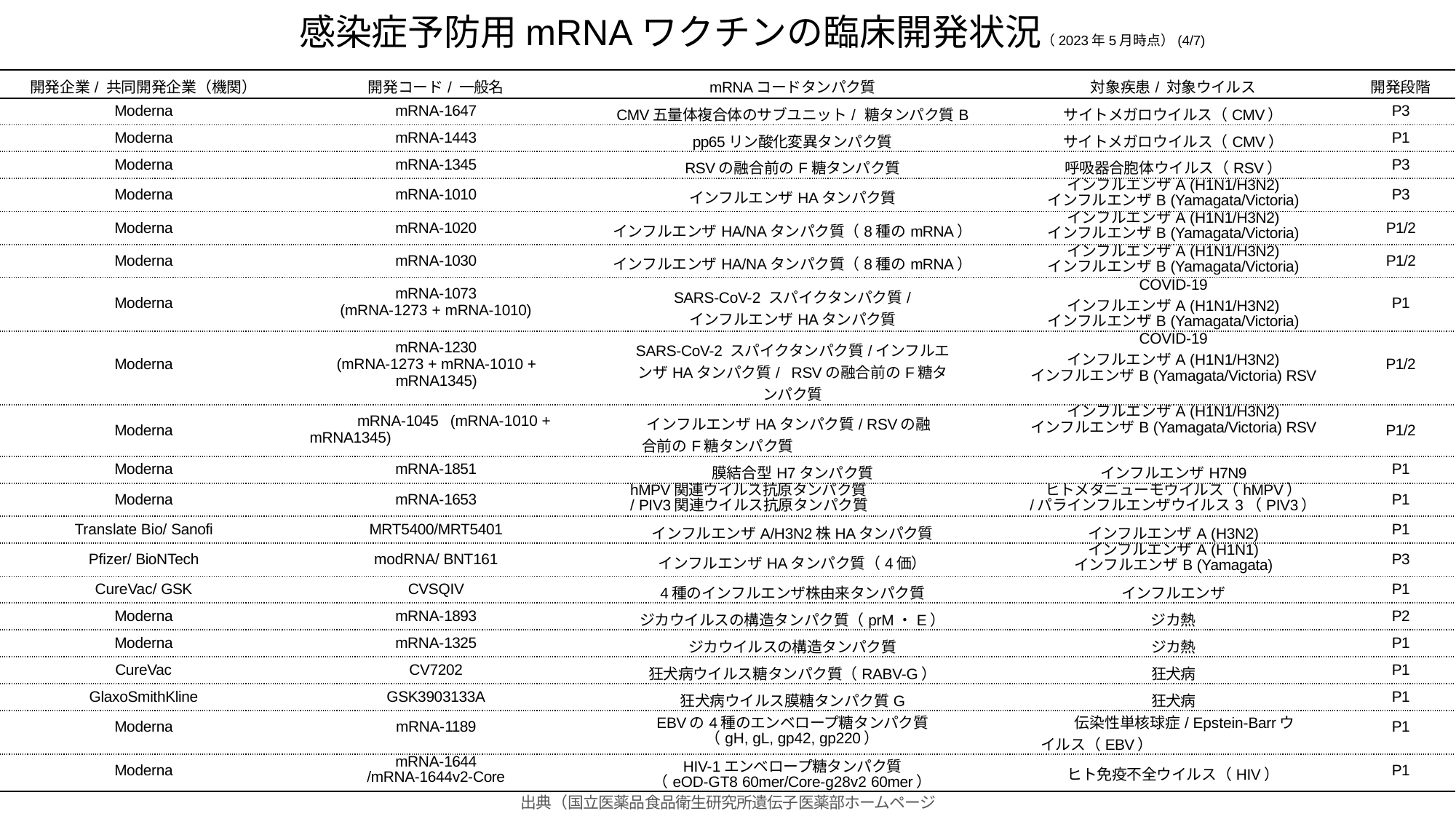

# 感染症予防用mRNAワクチンの臨床開発状況（2023年5月時点）(4/7)
| 開発企業/ 共同開発企業（機関） | 開発コード/ 一般名 | mRNAコードタンパク質 | 対象疾患/ 対象ウイルス | 開発段階 |
| --- | --- | --- | --- | --- |
| Moderna | mRNA-1647 | CMV五量体複合体のサブユニット/ 糖タンパク質B | サイトメガロウイルス（CMV） | P3 |
| Moderna | mRNA-1443 | pp65リン酸化変異タンパク質 | サイトメガロウイルス（CMV） | P1 |
| Moderna | mRNA-1345 | RSVの融合前のF糖タンパク質 | 呼吸器合胞体ウイルス（RSV） | P3 |
| Moderna | mRNA-1010 | インフルエンザHAタンパク質 | インフルエンザA (H1N1/H3N2) インフルエンザB (Yamagata/Victoria) | P3 |
| Moderna | mRNA-1020 | インフルエンザHA/NAタンパク質（8種のmRNA） | インフルエンザA (H1N1/H3N2) インフルエンザB (Yamagata/Victoria) | P1/2 |
| Moderna | mRNA-1030 | インフルエンザHA/NAタンパク質（8種のmRNA） | インフルエンザA (H1N1/H3N2) インフルエンザB (Yamagata/Victoria) | P1/2 |
| Moderna | mRNA-1073 (mRNA-1273 + mRNA-1010) | SARS-CoV-2 スパイクタンパク質/ インフルエンザHAタンパク質 | COVID-19 インフルエンザA (H1N1/H3N2) インフルエンザB (Yamagata/Victoria) | P1 |
| Moderna | mRNA-1230 (mRNA-1273 + mRNA-1010 + mRNA1345) | SARS-CoV-2 スパイクタンパク質/インフルエンザHAタンパク質/ RSVの融合前のF糖タンパク質 | COVID-19 インフルエンザA (H1N1/H3N2) インフルエンザB (Yamagata/Victoria) RSV | P1/2 |
| Moderna | mRNA-1045 (mRNA-1010 + mRNA1345) | インフルエンザHAタンパク質/ RSVの融合前のF糖タンパク質 | インフルエンザA (H1N1/H3N2) インフルエンザB (Yamagata/Victoria) RSV | P1/2 |
| Moderna | mRNA-1851 | 膜結合型H7タンパク質 | インフルエンザH7N9 | P1 |
| Moderna | mRNA-1653 | hMPV関連ウイルス抗原タンパク質 / PIV3関連ウイルス抗原タンパク質 | ヒトメタニューモウイルス（hMPV） /パラインフルエンザウイルス3（PIV3） | P1 |
| Translate Bio/ Sanofi | MRT5400/MRT5401 | インフルエンザA/H3N2株HAタンパク質 | インフルエンザA (H3N2) | P1 |
| Pfizer/ BioNTech | modRNA/ BNT161 | インフルエンザHAタンパク質（4価） | インフルエンザA (H1N1) インフルエンザB (Yamagata) | P3 |
| CureVac/ GSK | CVSQIV | 4種のインフルエンザ株由来タンパク質 | インフルエンザ | P1 |
| Moderna | mRNA-1893 | ジカウイルスの構造タンパク質（prM・E） | ジカ熱 | P2 |
| Moderna | mRNA-1325 | ジカウイルスの構造タンパク質 | ジカ熱 | P1 |
| CureVac | CV7202 | 狂犬病ウイルス糖タンパク質（RABV-G） | 狂犬病 | P1 |
| GlaxoSmithKline | GSK3903133A | 狂犬病ウイルス膜糖タンパク質G | 狂犬病 | P1 |
| Moderna | mRNA-1189 | EBVの4種のエンベロープ糖タンパク質 （gH, gL, gp42, gp220） | 伝染性単核球症/ Epstein-Barrウイルス（EBV） | P1 |
| Moderna | mRNA-1644 /mRNA-1644v2-Core | HIV-1エンベロープ糖タンパク質 （eOD-GT8 60mer/Core-g28v2 60mer） | ヒト免疫不全ウイルス（HIV） | P1 |
出典（国立医薬品食品衛生研究所遺伝子医薬部ホームページ